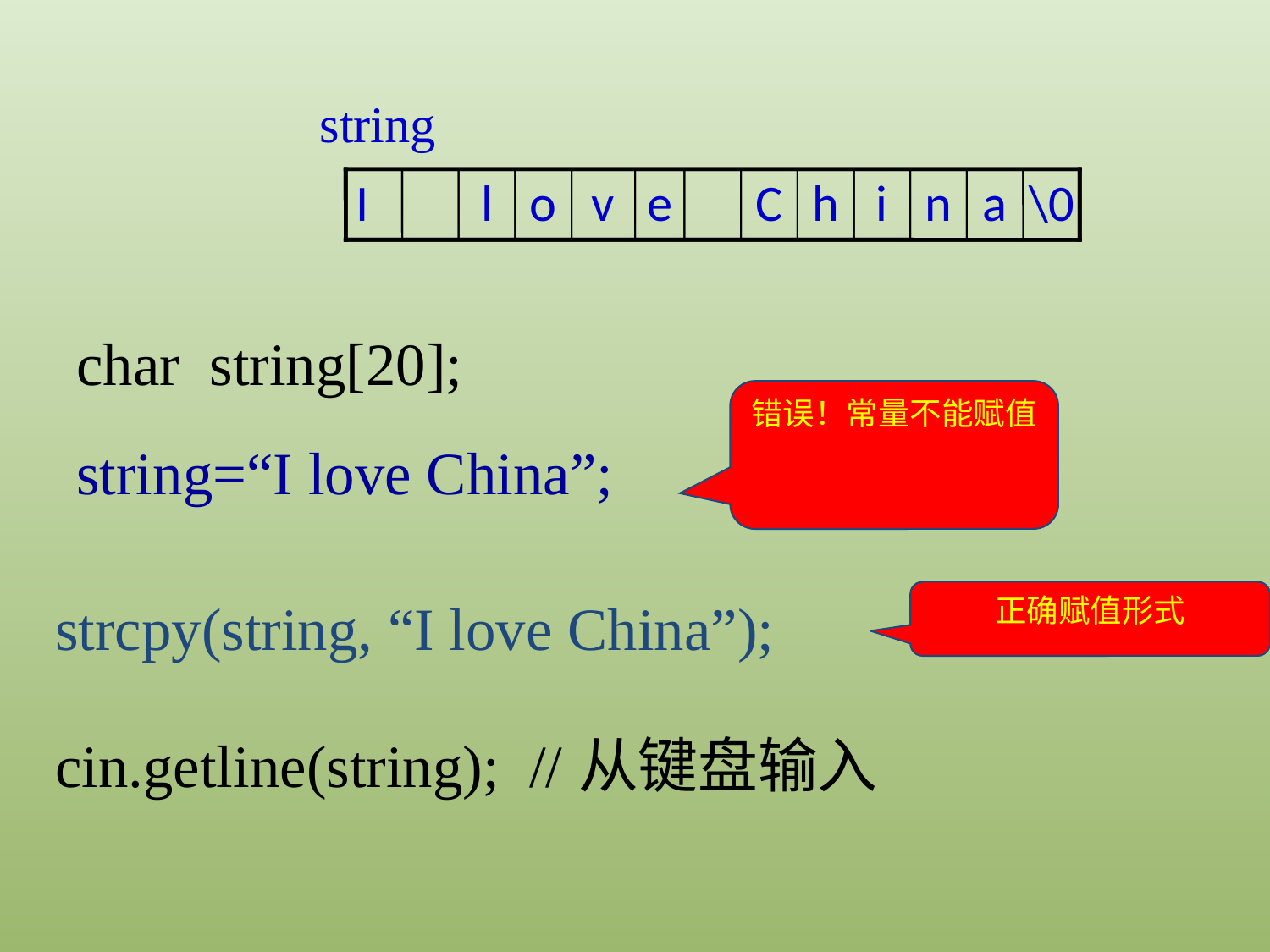

string

I

l

o

v

e

C

h

i

n

a

\0

char  string[20];
string=“I love China”;
错误！常量不能赋值
正确赋值形式
strcpy(string, “I love China”);
cin.getline(string);  //从键盘输入
476